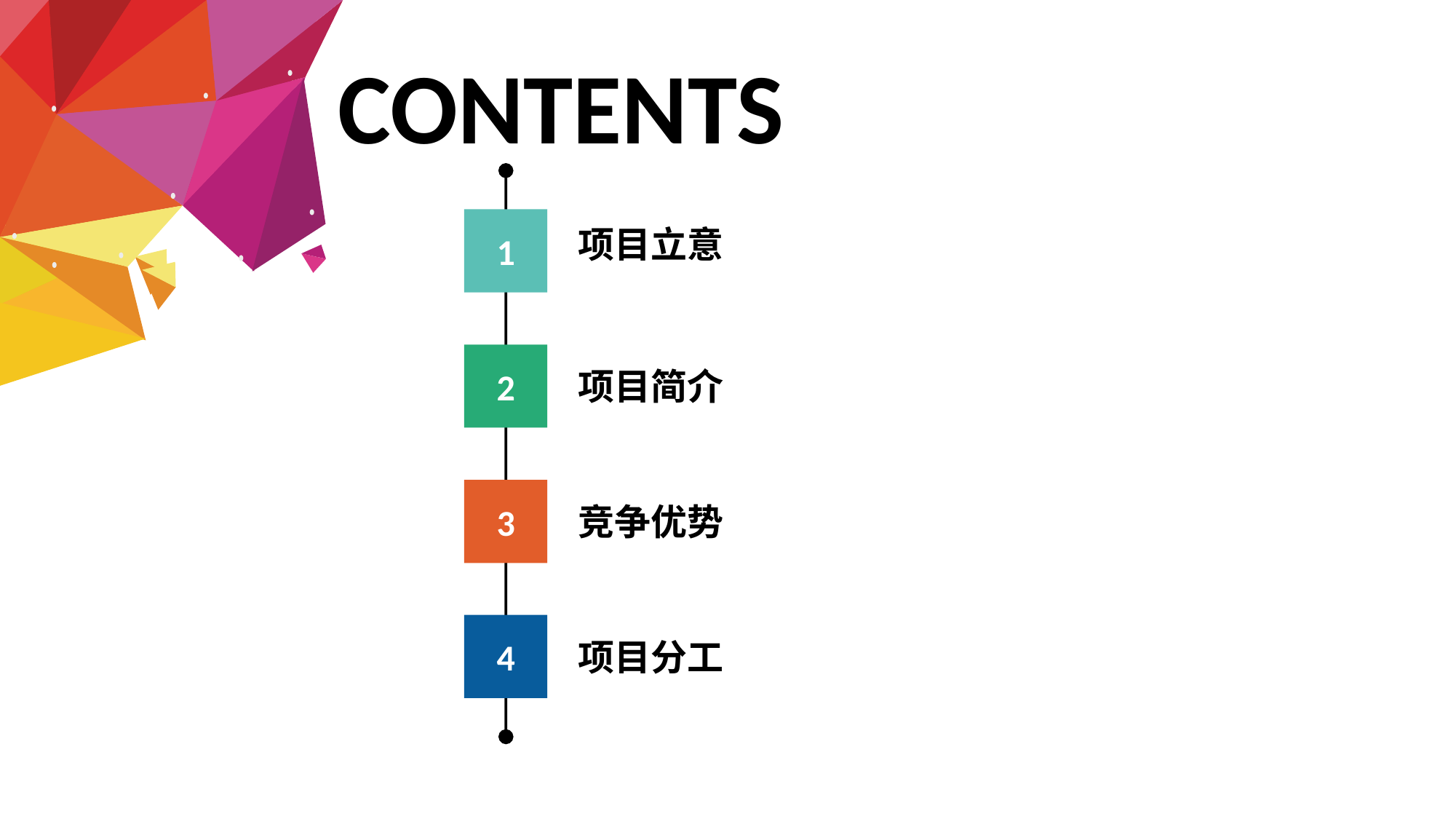

CONTENTS

1
项目立意
2
项目简介
3
竞争优势
4
项目分工